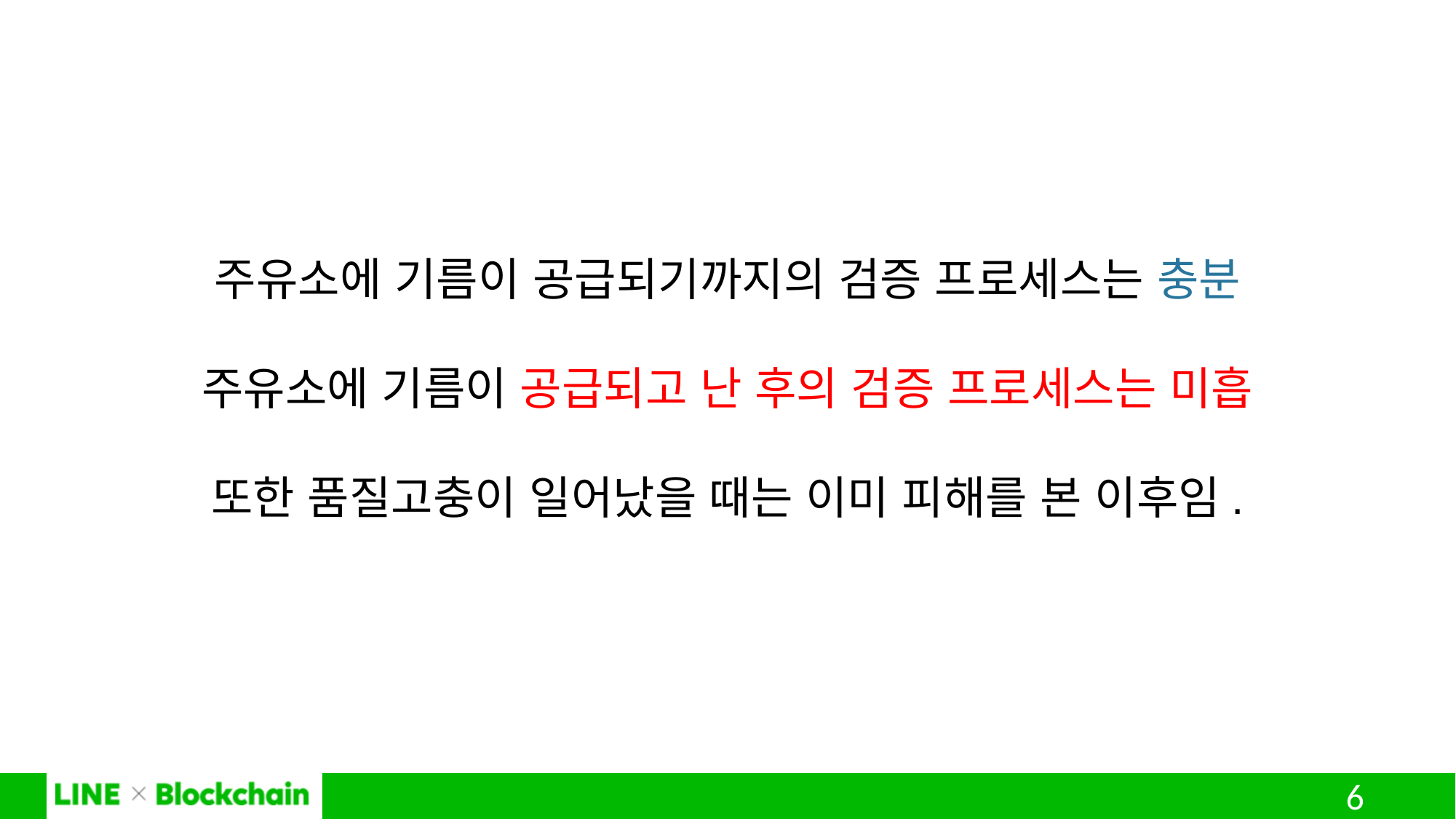

주유소에 기름이 공급되기까지의 검증 프로세스는 충분

주유소에 기름이 공급되고 난 후의 검증 프로세스는 미흡

또한 품질고충이 일어났을 때는 이미 피해를 본 이후임.